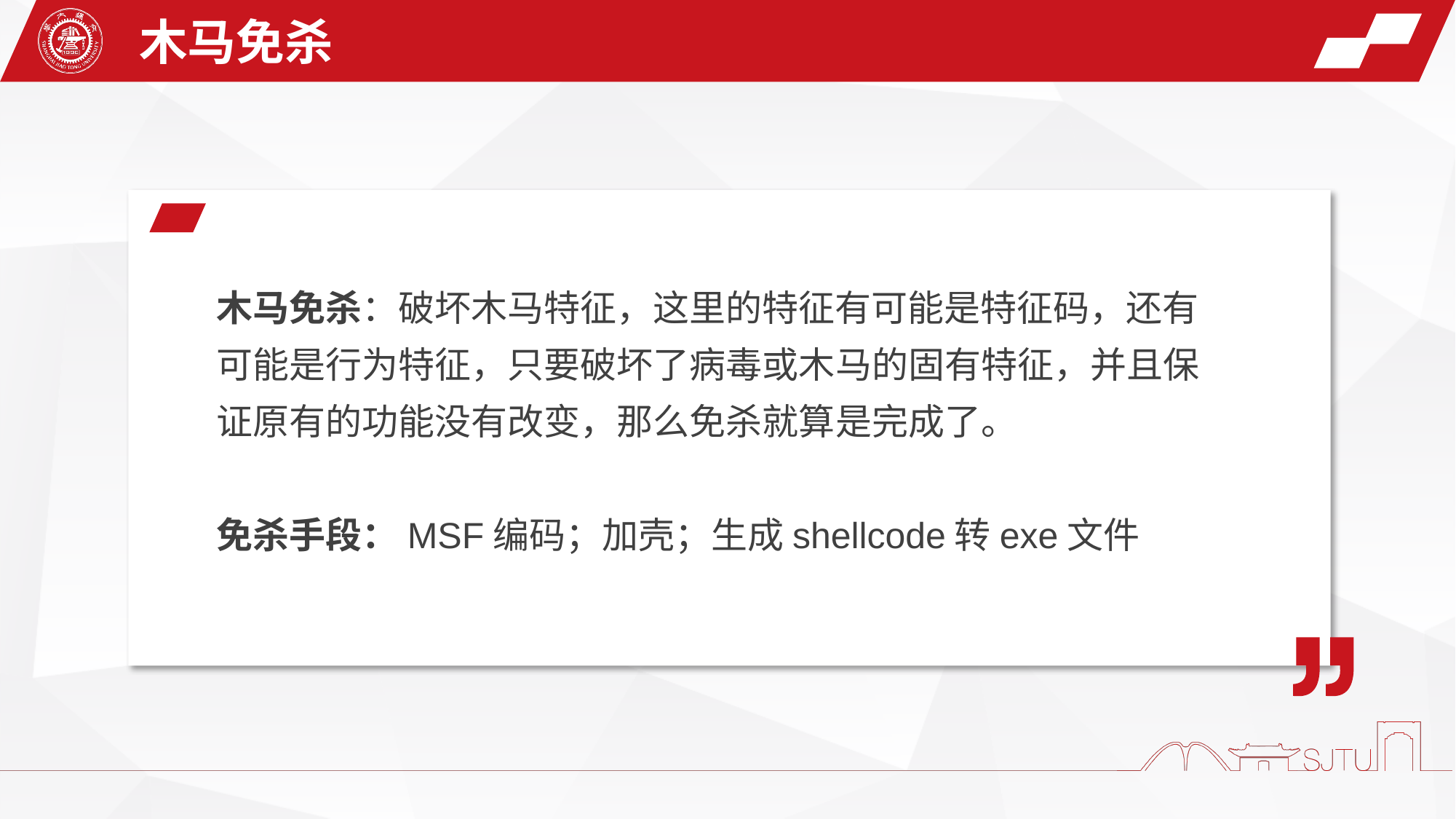

木马免杀

木马免杀：破坏木马特征，这里的特征有可能是特征码，还有可能是行为特征，只要破坏了病毒或木马的固有特征，并且保证原有的功能没有改变，那么免杀就算是完成了。
免杀手段：MSF编码；加壳；生成shellcode转exe文件